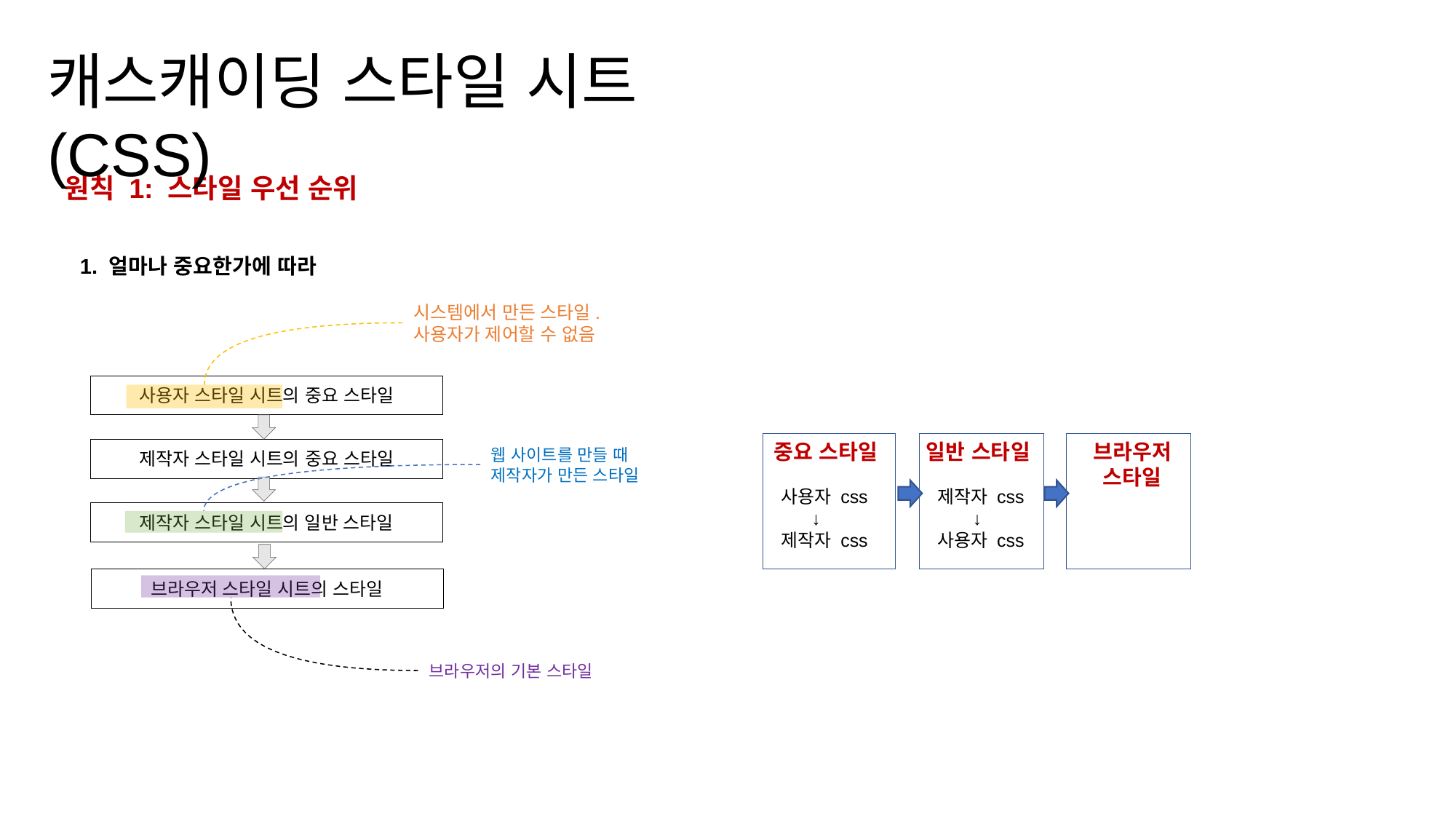

캐스캐이딩 스타일 시트(CSS)
원칙 1: 스타일 우선 순위
1. 얼마나 중요한가에 따라
시스템에서 만든 스타일. 사용자가 제어할 수 없음

사용자 스타일 시트의 중요 스타일

중요 스타일

사용자 css
      ↓
제작자 css
일반 스타일

제작자 css
       ↓
사용자 css
브라우저
스타일

제작자 스타일 시트의 중요 스타일
웹 사이트를 만들 때 제작자가 만든 스타일

제작자 스타일 시트의 일반 스타일

브라우저 스타일 시트의 스타일

브라우저의 기본 스타일